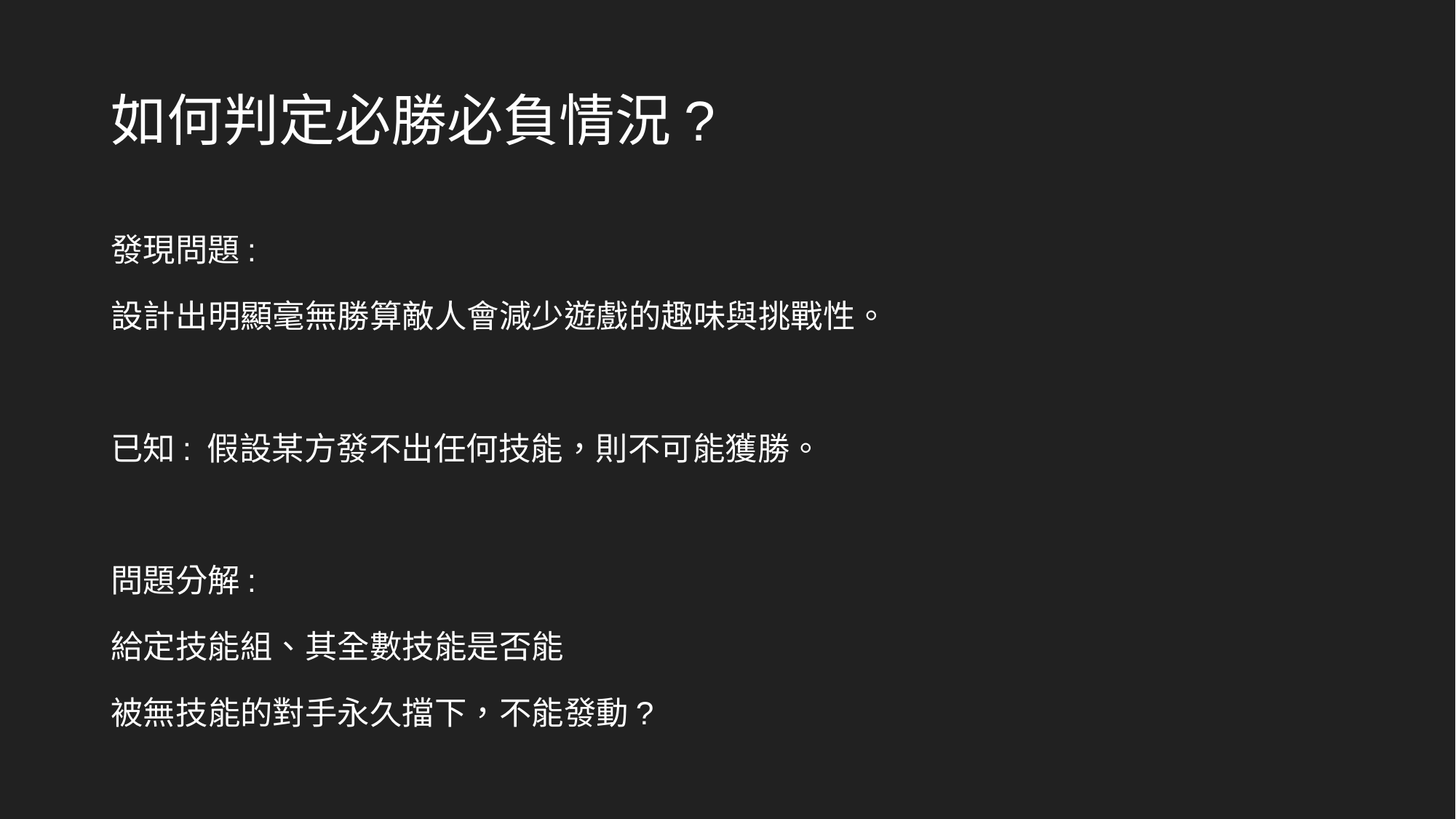

# 如何判定必勝必負情況?
發現問題:
設計出明顯毫無勝算敵人會減少遊戲的趣味與挑戰性。

已知: 假設某方發不出任何技能，則不可能獲勝。

問題分解:
給定技能組、其全數技能是否能
被無技能的對手永久擋下，不能發動?